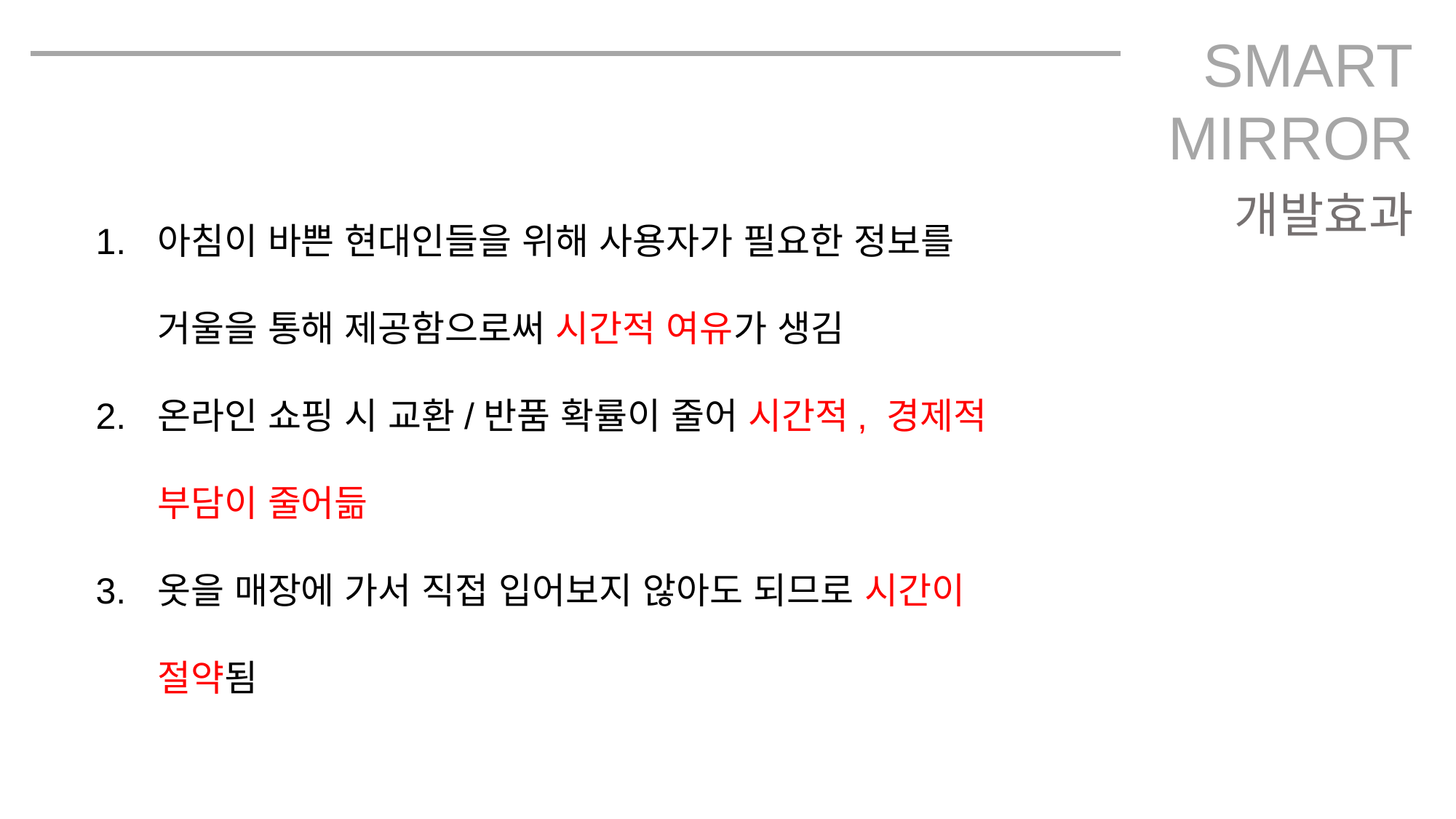

SMART
MIRROR
아침이 바쁜 현대인들을 위해 사용자가 필요한 정보를 거울을 통해 제공함으로써 시간적 여유가 생김
온라인 쇼핑 시 교환/반품 확률이 줄어 시간적, 경제적 부담이 줄어듦
옷을 매장에 가서 직접 입어보지 않아도 되므로 시간이 절약됨
개발효과